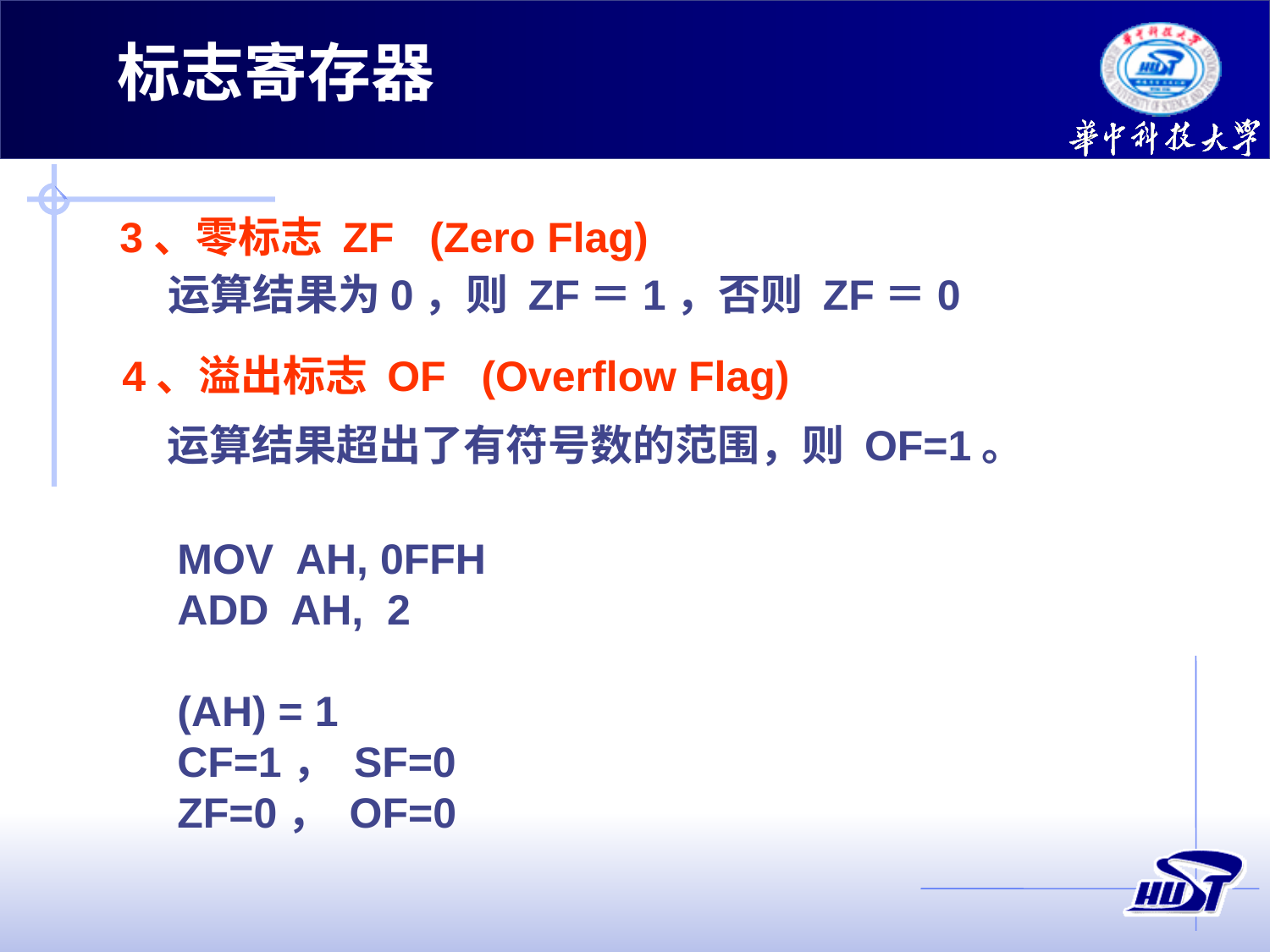

标志寄存器
3、零标志 ZF   (Zero Flag)
运算结果为0，则 ZF＝1，否则 ZF＝0
4、溢出标志 OF   (Overflow Flag)
运算结果超出了有符号数的范围，则 OF=1。
MOV  AH, 0FFH
ADD  AH,  2

(AH) = 1
CF=1， SF=0
ZF=0， OF=0